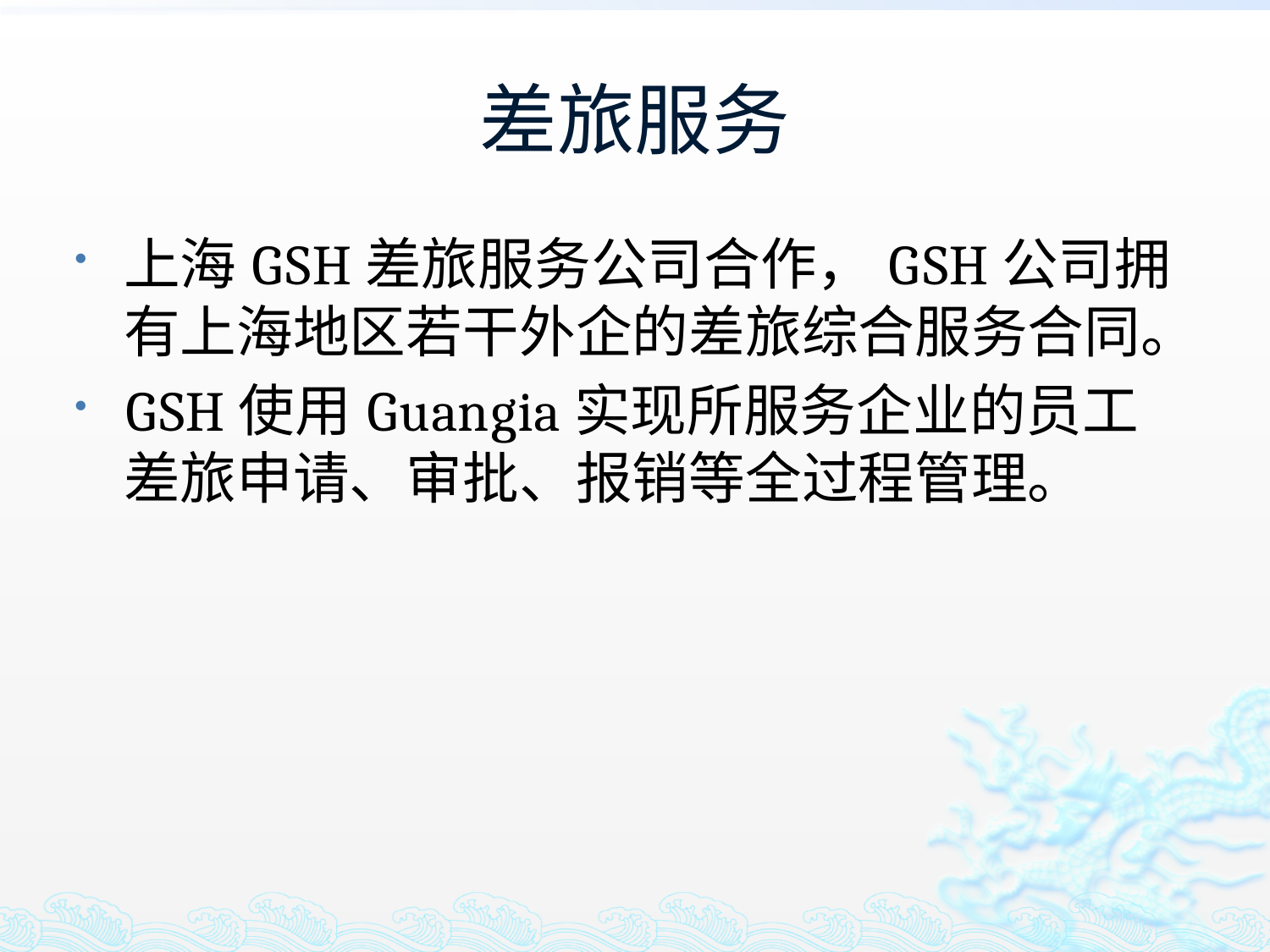

# 差旅服务
上海GSH差旅服务公司合作，GSH公司拥有上海地区若干外企的差旅综合服务合同。
GSH使用Guangia实现所服务企业的员工差旅申请、审批、报销等全过程管理。